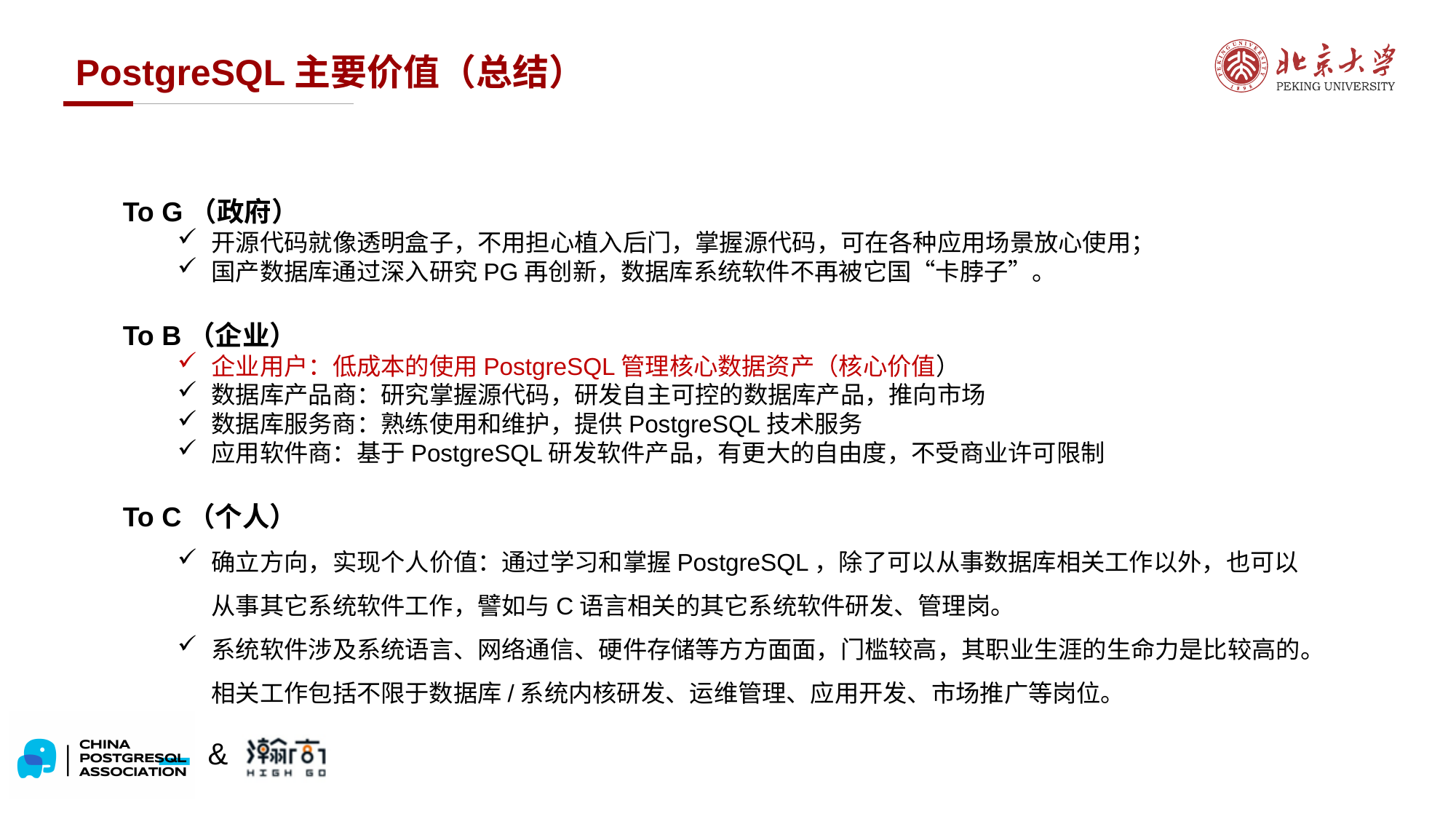

PostgreSQL主要价值（总结）
To G（政府）
开源代码就像透明盒子，不用担心植入后门，掌握源代码，可在各种应用场景放心使用；
国产数据库通过深入研究PG再创新，数据库系统软件不再被它国“卡脖子”。

To B（企业）
企业用户：低成本的使用PostgreSQL管理核心数据资产（核心价值）
数据库产品商：研究掌握源代码，研发自主可控的数据库产品，推向市场
数据库服务商：熟练使用和维护，提供PostgreSQL技术服务
应用软件商：基于PostgreSQL研发软件产品，有更大的自由度，不受商业许可限制

To C（个人）
确立方向，实现个人价值：通过学习和掌握PostgreSQL，除了可以从事数据库相关工作以外，也可以从事其它系统软件工作，譬如与C语言相关的其它系统软件研发、管理岗。
系统软件涉及系统语言、网络通信、硬件存储等方方面面，门槛较高，其职业生涯的生命力是比较高的。相关工作包括不限于数据库/系统内核研发、运维管理、应用开发、市场推广等岗位。